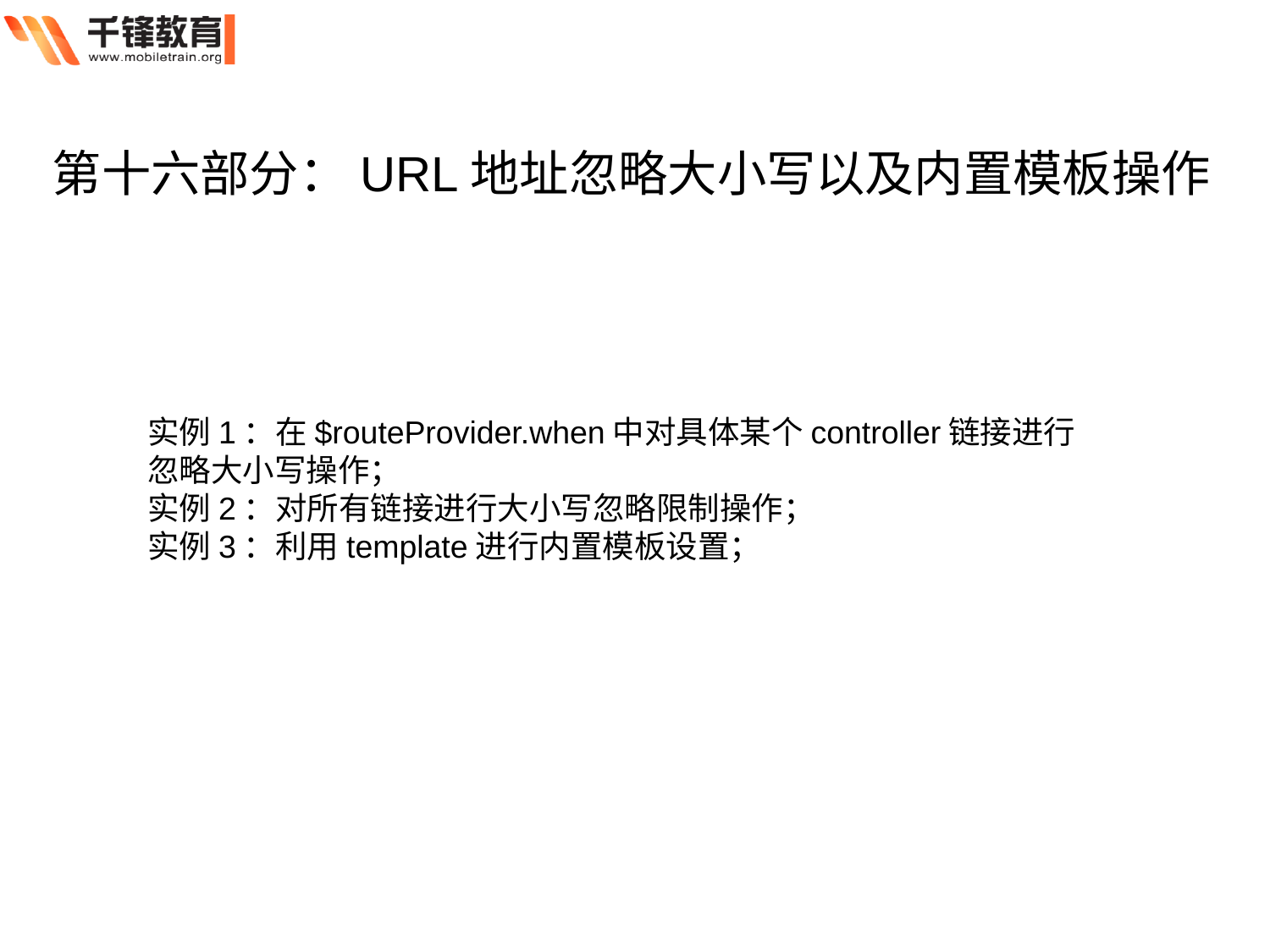

第十六部分：URL地址忽略大小写以及内置模板操作
实例1：在$routeProvider.when中对具体某个controller链接进行忽略大小写操作；
实例2：对所有链接进行大小写忽略限制操作；
实例3：利用template进行内置模板设置；